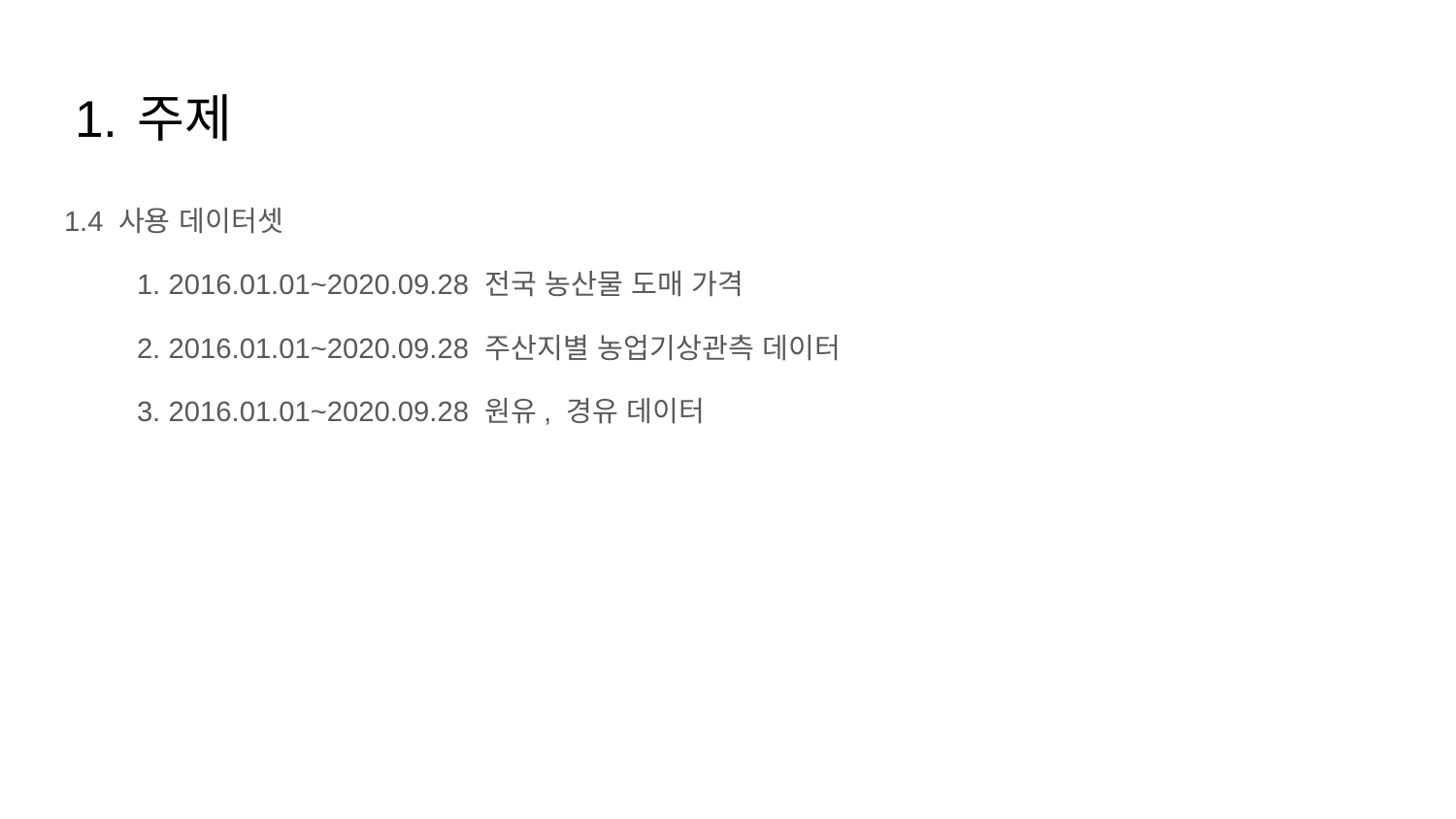

# 주제
1.4 사용 데이터셋
1. 2016.01.01~2020.09.28 전국 농산물 도매 가격
2. 2016.01.01~2020.09.28 주산지별 농업기상관측 데이터
3. 2016.01.01~2020.09.28 원유, 경유 데이터